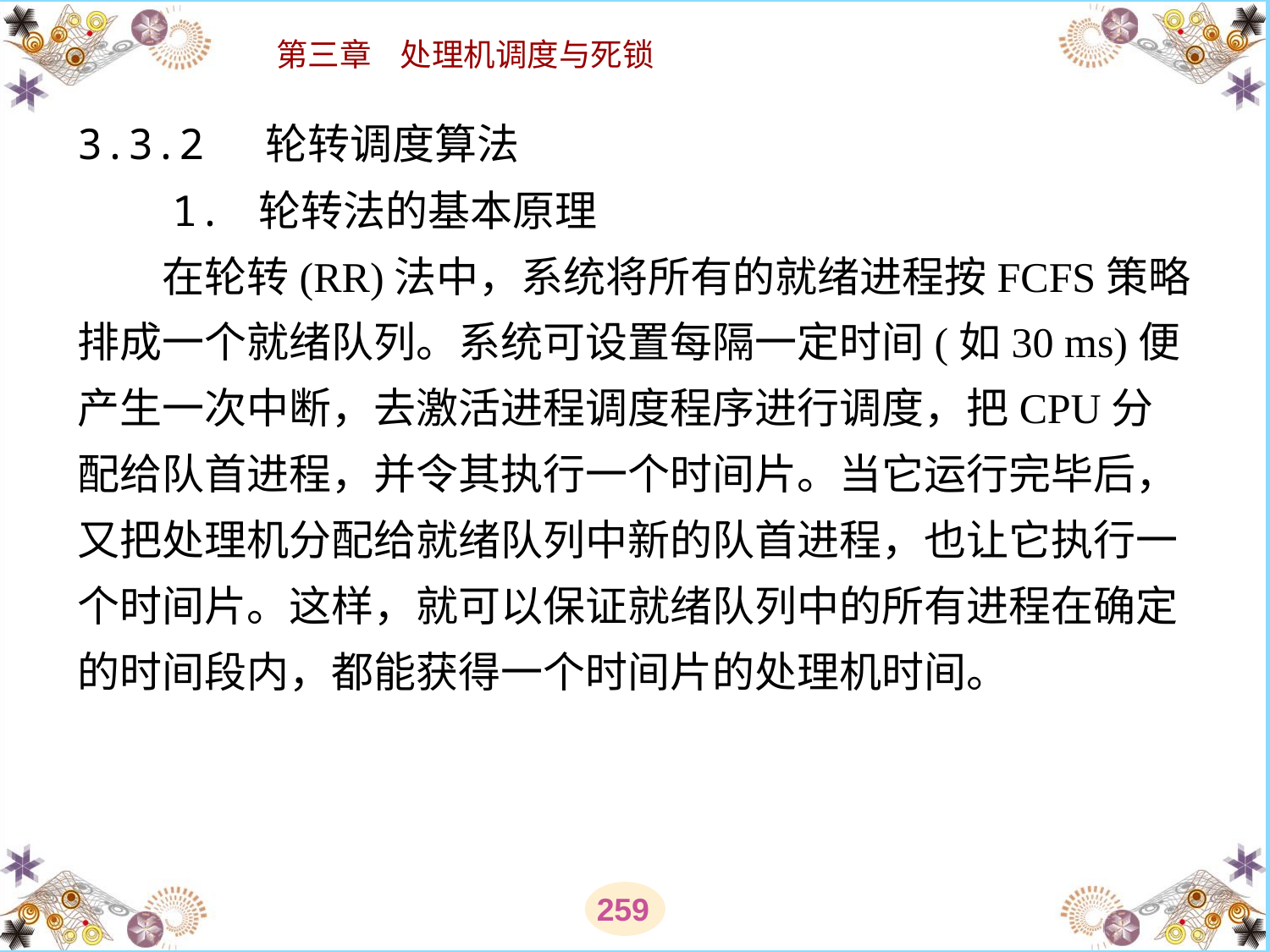

# 3.3.2  轮转调度算法 　　1. 轮转法的基本原理 　　在轮转(RR)法中，系统将所有的就绪进程按FCFS策略排成一个就绪队列。系统可设置每隔一定时间(如30 ms)便产生一次中断，去激活进程调度程序进行调度，把CPU分配给队首进程，并令其执行一个时间片。当它运行完毕后，又把处理机分配给就绪队列中新的队首进程，也让它执行一个时间片。这样，就可以保证就绪队列中的所有进程在确定的时间段内，都能获得一个时间片的处理机时间。